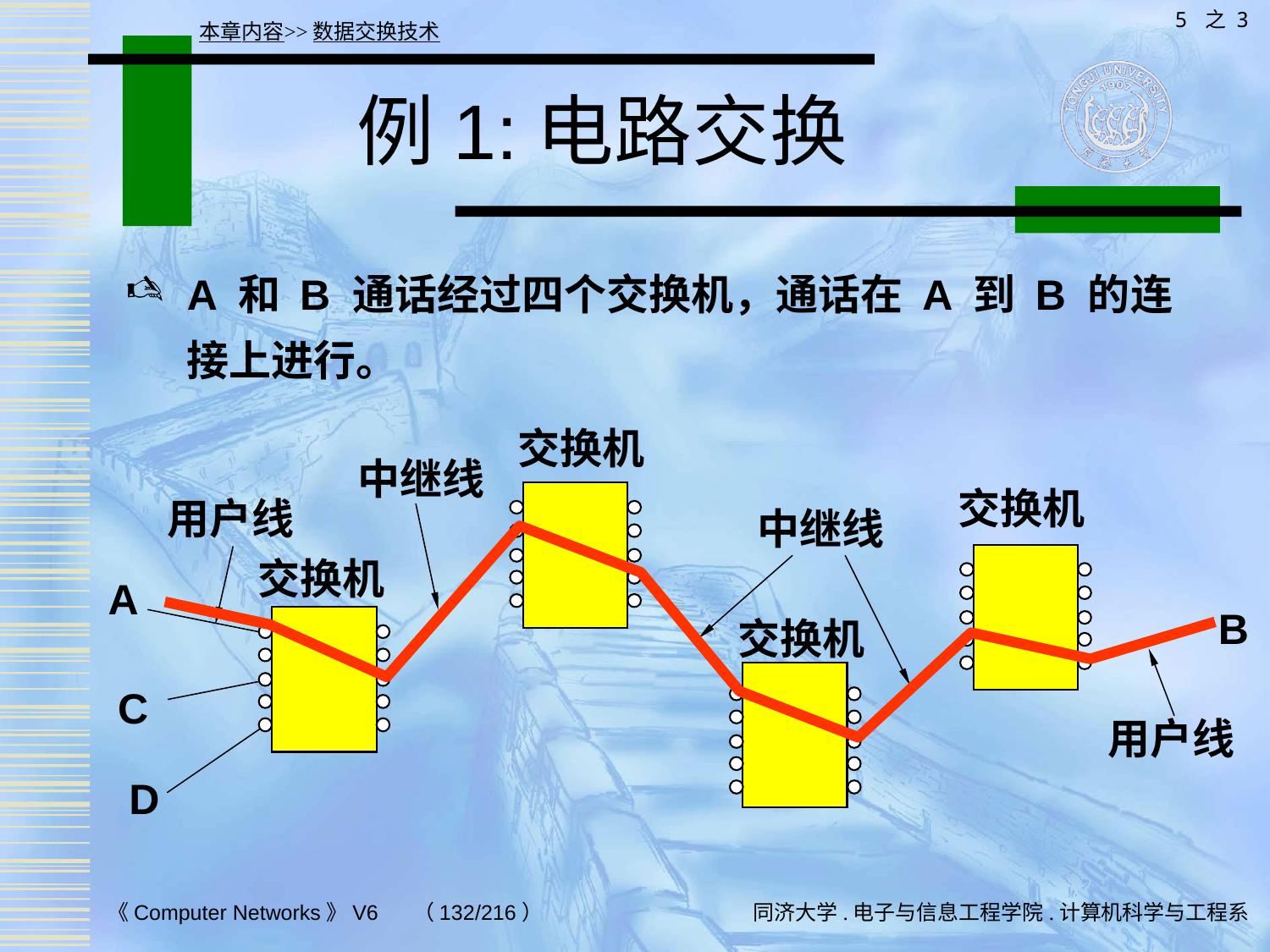

5 之 3
本章内容>>数据交换技术
# 例1:电路交换
A 和 B 通话经过四个交换机，通话在 A 到 B 的连接上进行。
交换机
中继线
交换机

用户线
中继线

交换机

A

B
交换机

C

用户线

D